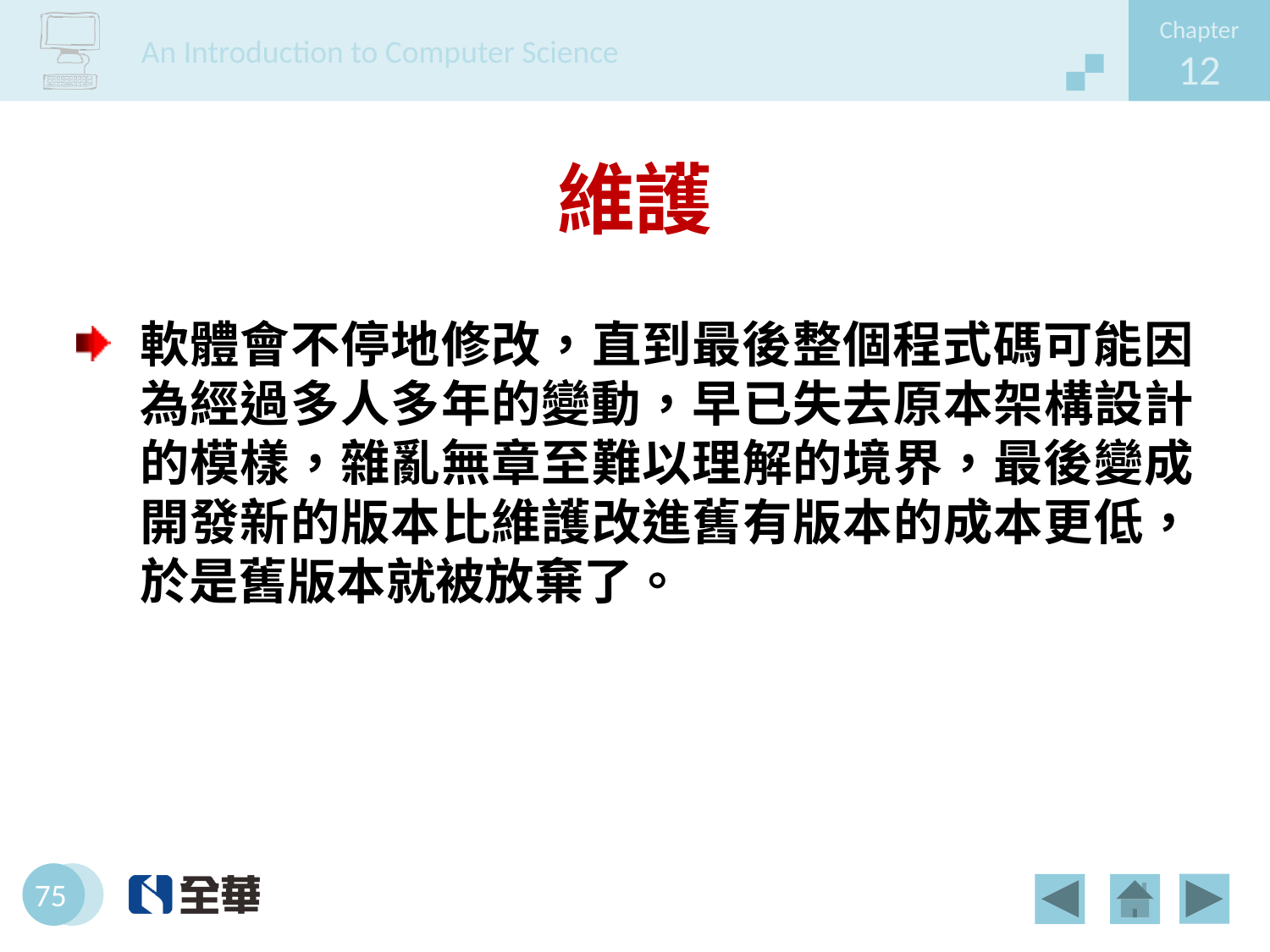

# 維護
軟體會不停地修改，直到最後整個程式碼可能因為經過多人多年的變動，早已失去原本架構設計的模樣，雜亂無章至難以理解的境界，最後變成開發新的版本比維護改進舊有版本的成本更低，於是舊版本就被放棄了。